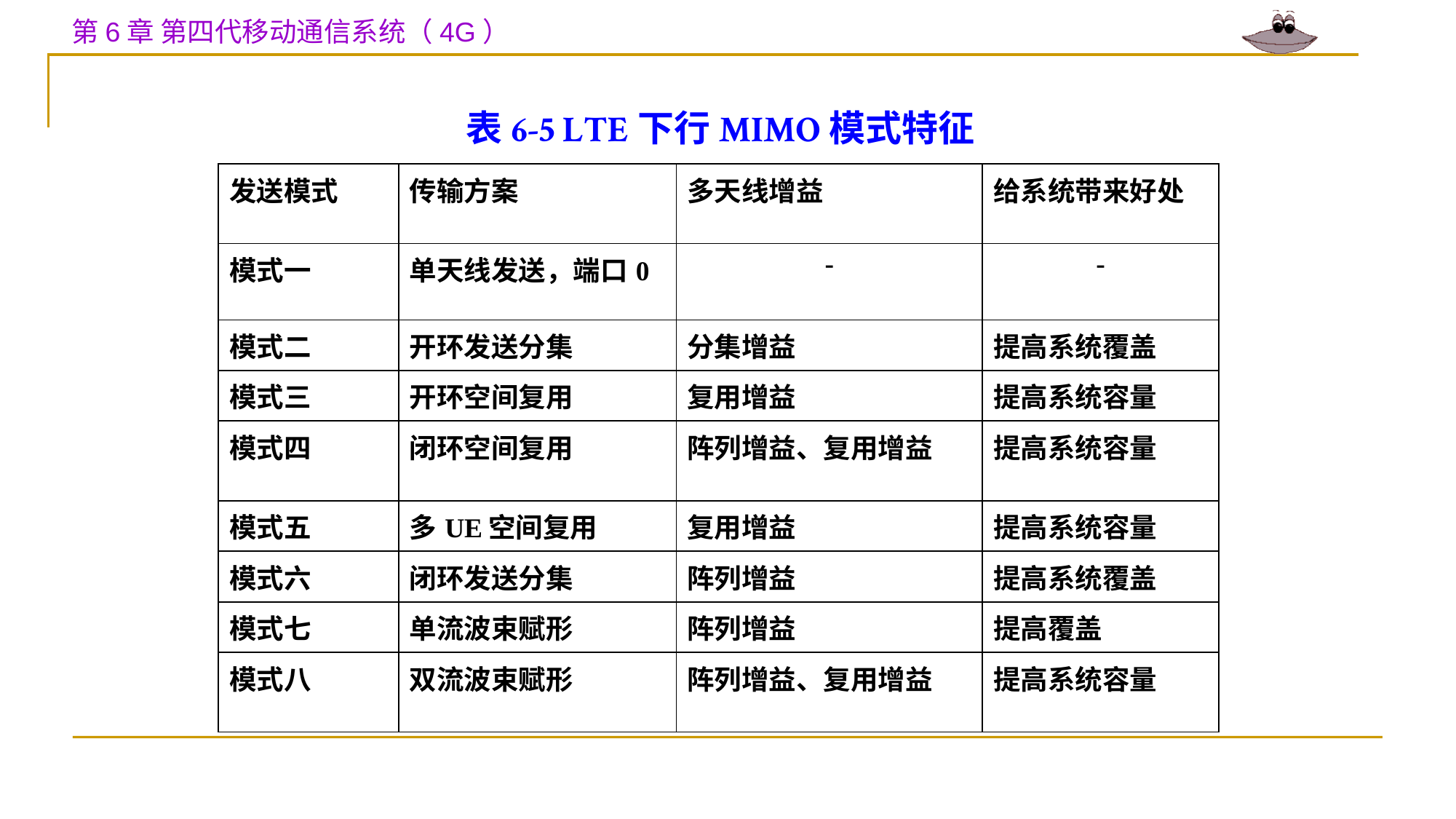

# 表6-5 LTE下行MIMO模式特征
| 发送模式 | 传输方案 | 多天线增益 | 给系统带来好处 |
| --- | --- | --- | --- |
| 模式一 | 单天线发送，端口0 | - | - |
| 模式二 | 开环发送分集 | 分集增益 | 提高系统覆盖 |
| 模式三 | 开环空间复用 | 复用增益 | 提高系统容量 |
| 模式四 | 闭环空间复用 | 阵列增益、复用增益 | 提高系统容量 |
| 模式五 | 多UE空间复用 | 复用增益 | 提高系统容量 |
| 模式六 | 闭环发送分集 | 阵列增益 | 提高系统覆盖 |
| 模式七 | 单流波束赋形 | 阵列增益 | 提高覆盖 |
| 模式八 | 双流波束赋形 | 阵列增益、复用增益 | 提高系统容量 |